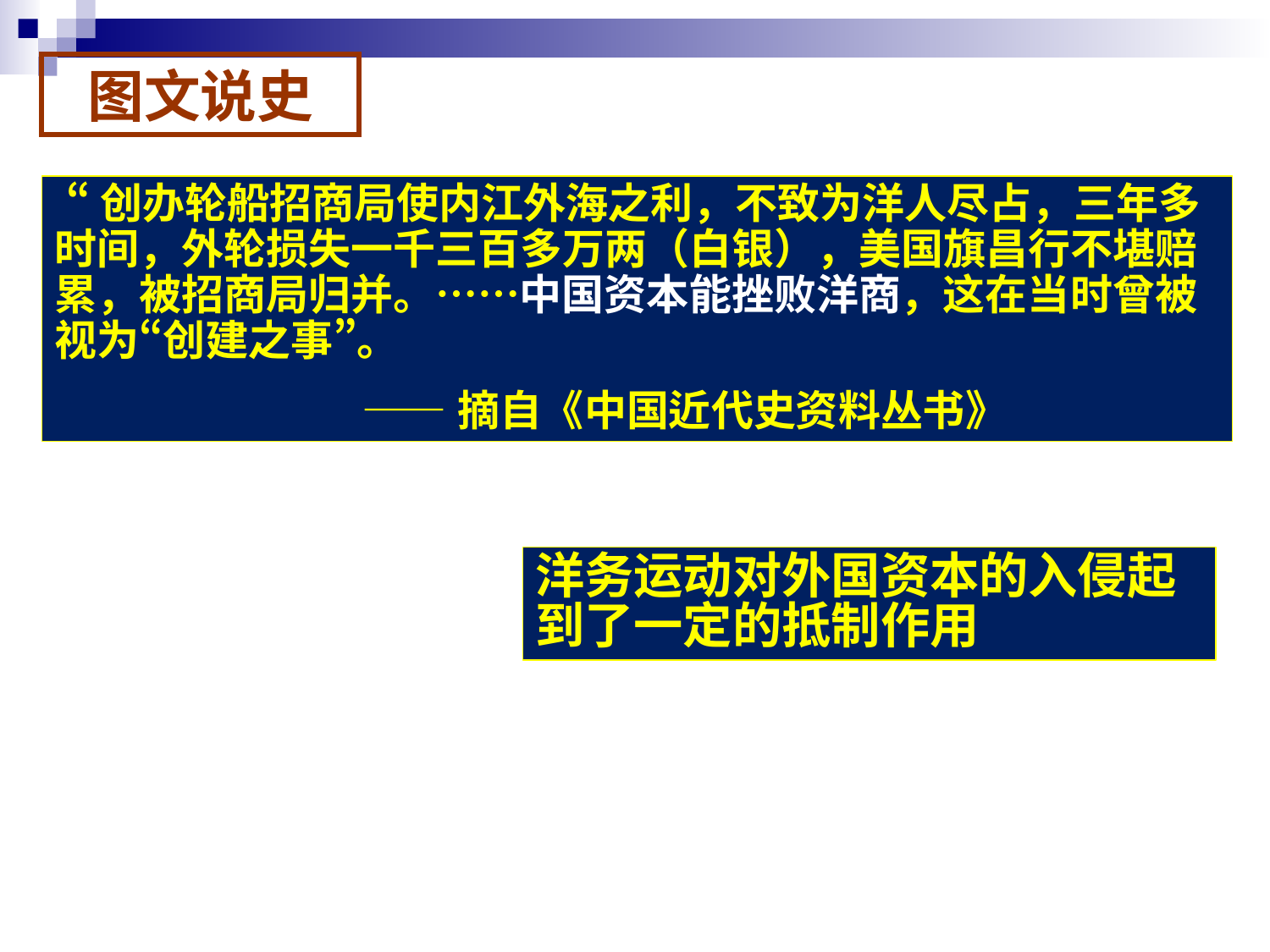

图文说史
 “创办轮船招商局使内江外海之利，不致为洋人尽占，三年多时间，外轮损失一千三百多万两（白银），美国旗昌行不堪赔累，被招商局归并。……中国资本能挫败洋商，这在当时曾被视为“创建之事”。
                          ——摘自《中国近代史资料丛书》
洋务运动对外国资本的入侵起到了一定的抵制作用